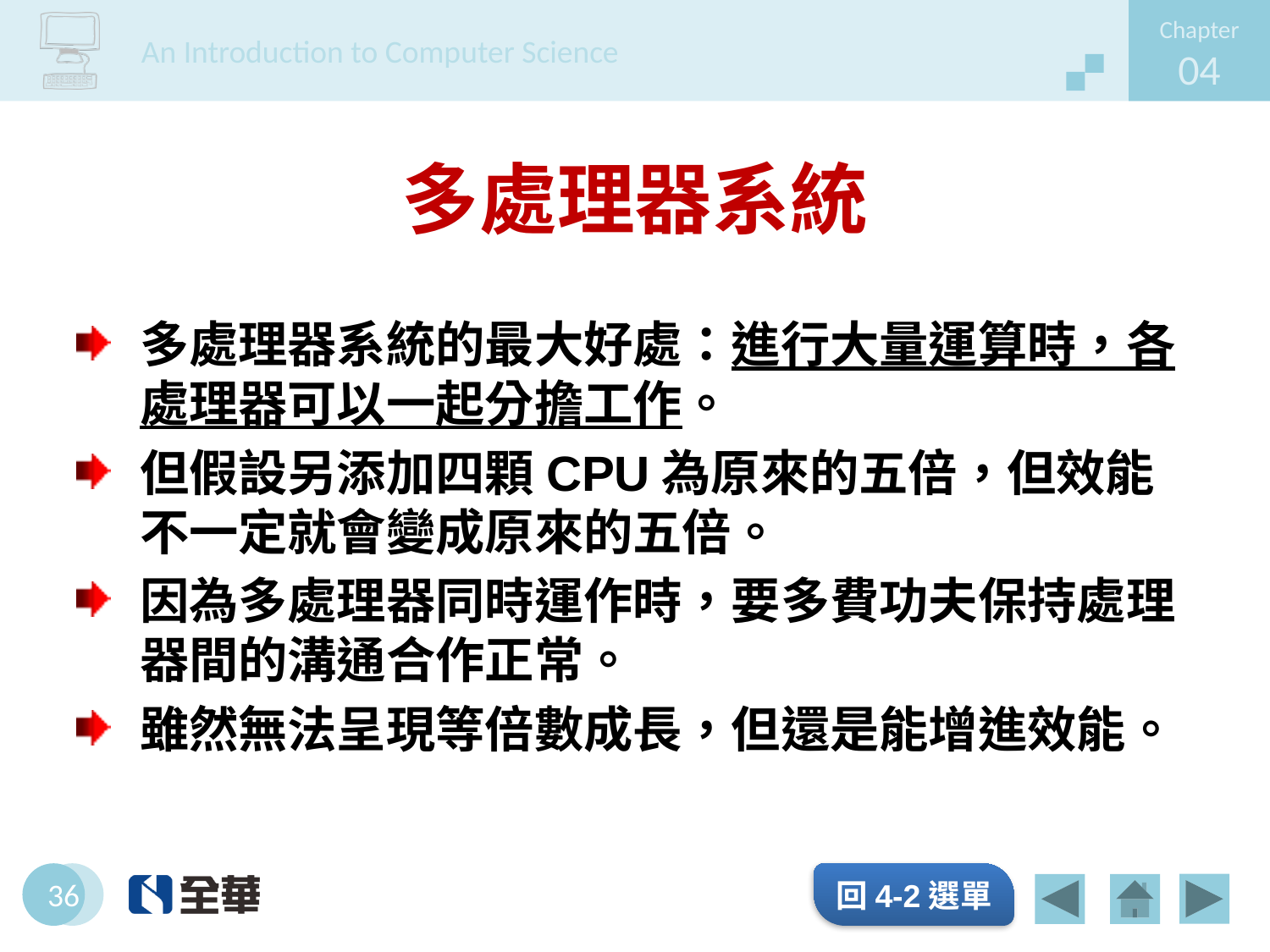

# 多處理器系統
多處理器系統的最大好處：進行大量運算時，各處理器可以一起分擔工作。
但假設另添加四顆CPU為原來的五倍，但效能不一定就會變成原來的五倍。
因為多處理器同時運作時，要多費功夫保持處理器間的溝通合作正常。
雖然無法呈現等倍數成長，但還是能增進效能。
回4-2選單